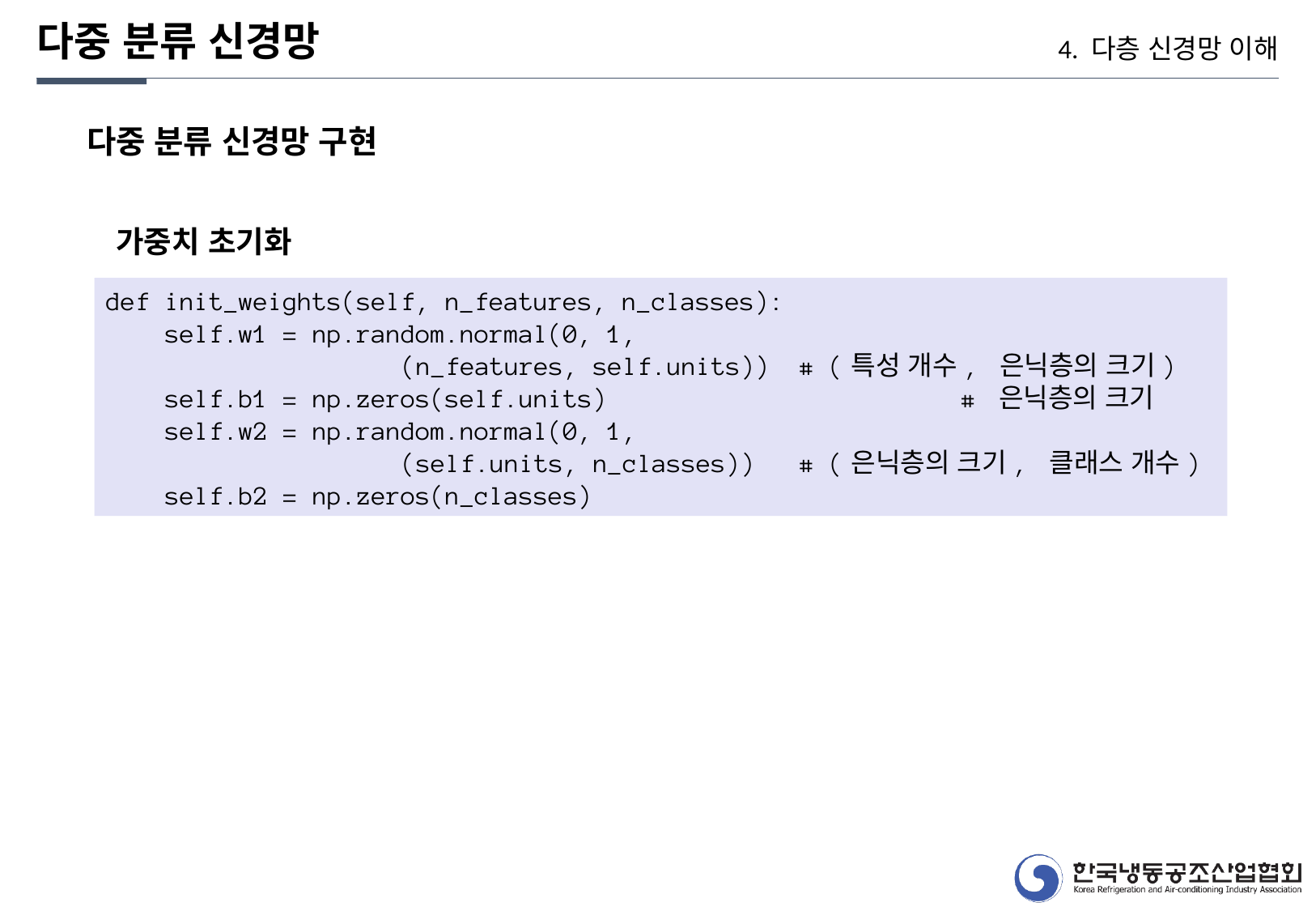

다중 분류 신경망
4. 다층 신경망 이해
다중 분류 신경망 구현
가중치 초기화
def init_weights(self, n_features, n_classes):
    self.w1 = np.random.normal(0, 1,
                    (n_features, self.units))  # (특성 개수, 은닉층의 크기)
    self.b1 = np.zeros(self.units)                        # 은닉층의 크기
    self.w2 = np.random.normal(0, 1,
                    (self.units, n_classes))   # (은닉층의 크기, 클래스 개수)
    self.b2 = np.zeros(n_classes)